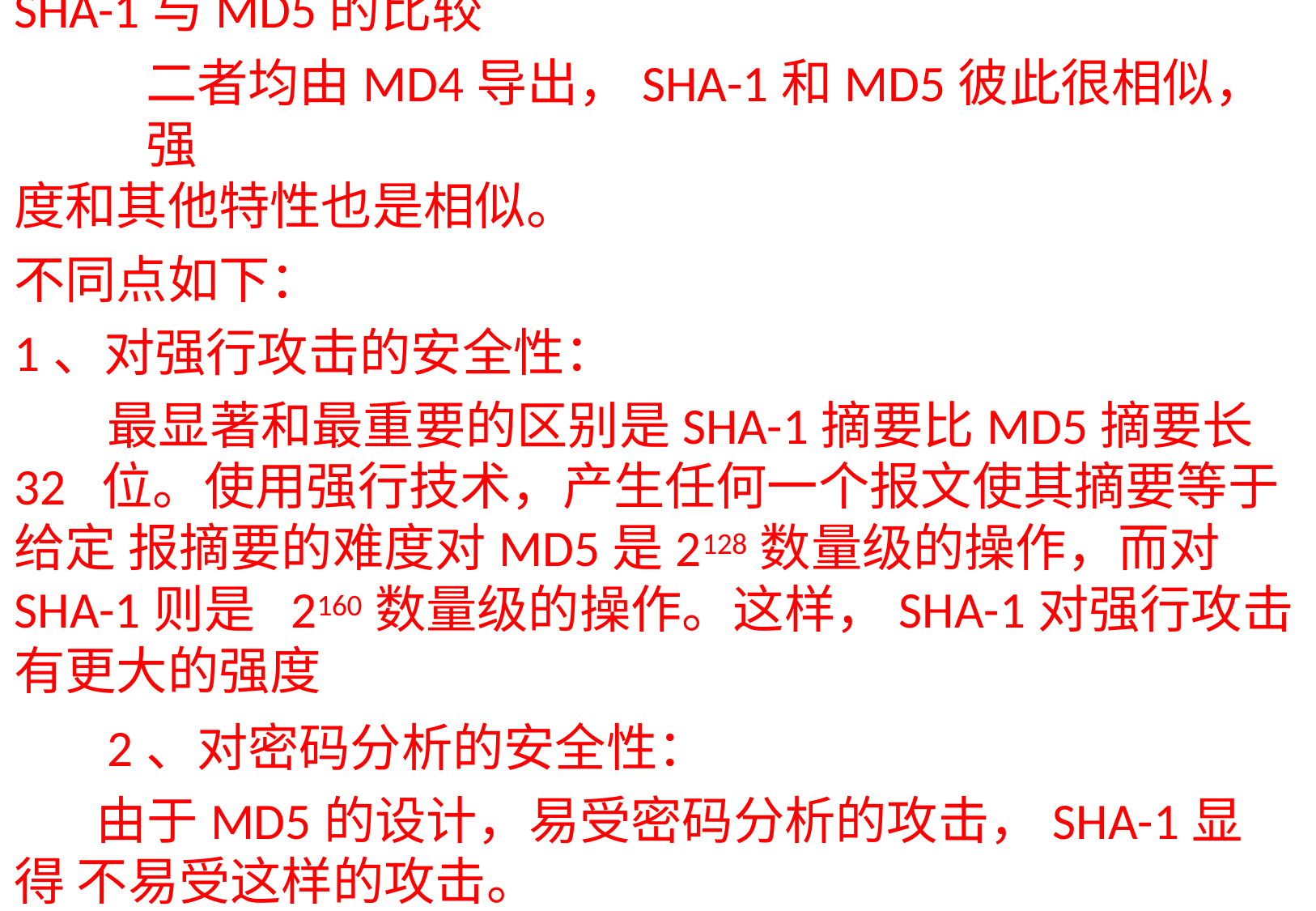

SHA-1与MD5的比较
二者均由MD4导出，SHA-1和MD5彼此很相似，强
度和其他特性也是相似。
不同点如下：
1、对强行攻击的安全性：
最显著和最重要的区别是SHA-1摘要比MD5摘要长32  位。使用强行技术，产生任何一个报文使其摘要等于给定 报摘要的难度对MD5是2128数量级的操作，而对SHA-1则是  2160数量级的操作。这样，SHA-1对强行攻击有更大的强度
2、对密码分析的安全性：
由于MD5的设计，易受密码分析的攻击，SHA-1显得 不易受这样的攻击。
3、速度：在相同的硬件上，SHA-1的运行速度比MD5慢。